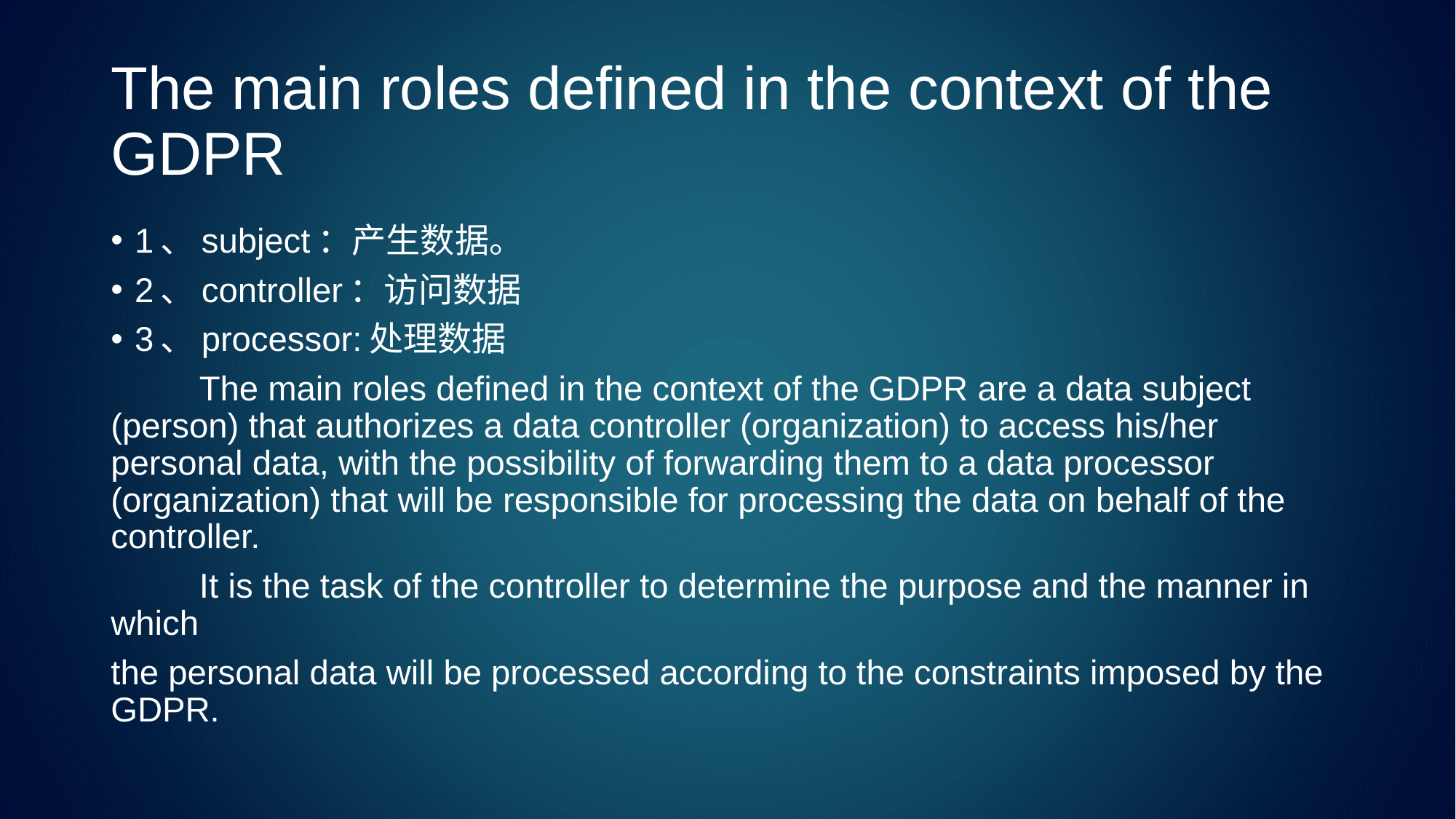

# The main roles defined in the context of the GDPR
1、subject：产生数据。
2、controller：访问数据
3、processor:处理数据
	The main roles defined in the context of the GDPR are a data subject (person) that authorizes a data controller (organization) to access his/her personal data, with the possibility of forwarding them to a data processor (organization) that will be responsible for processing the data on behalf of the controller.
	It is the task of the controller to determine the purpose and the manner in which
the personal data will be processed according to the constraints imposed by the GDPR.